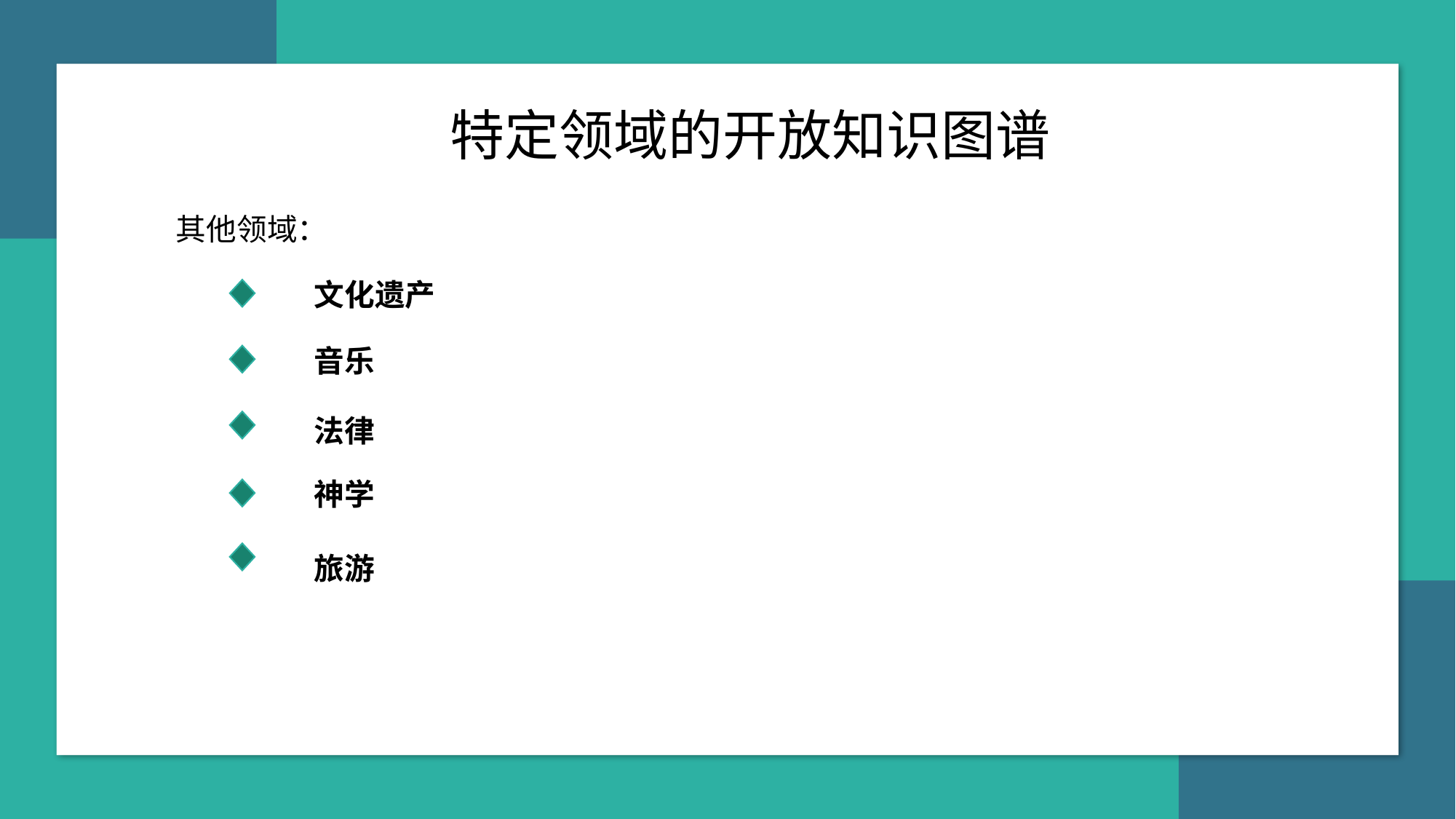

特定领域的开放知识图谱
其他领域：
文化遗产

音乐

法律

神学

旅游